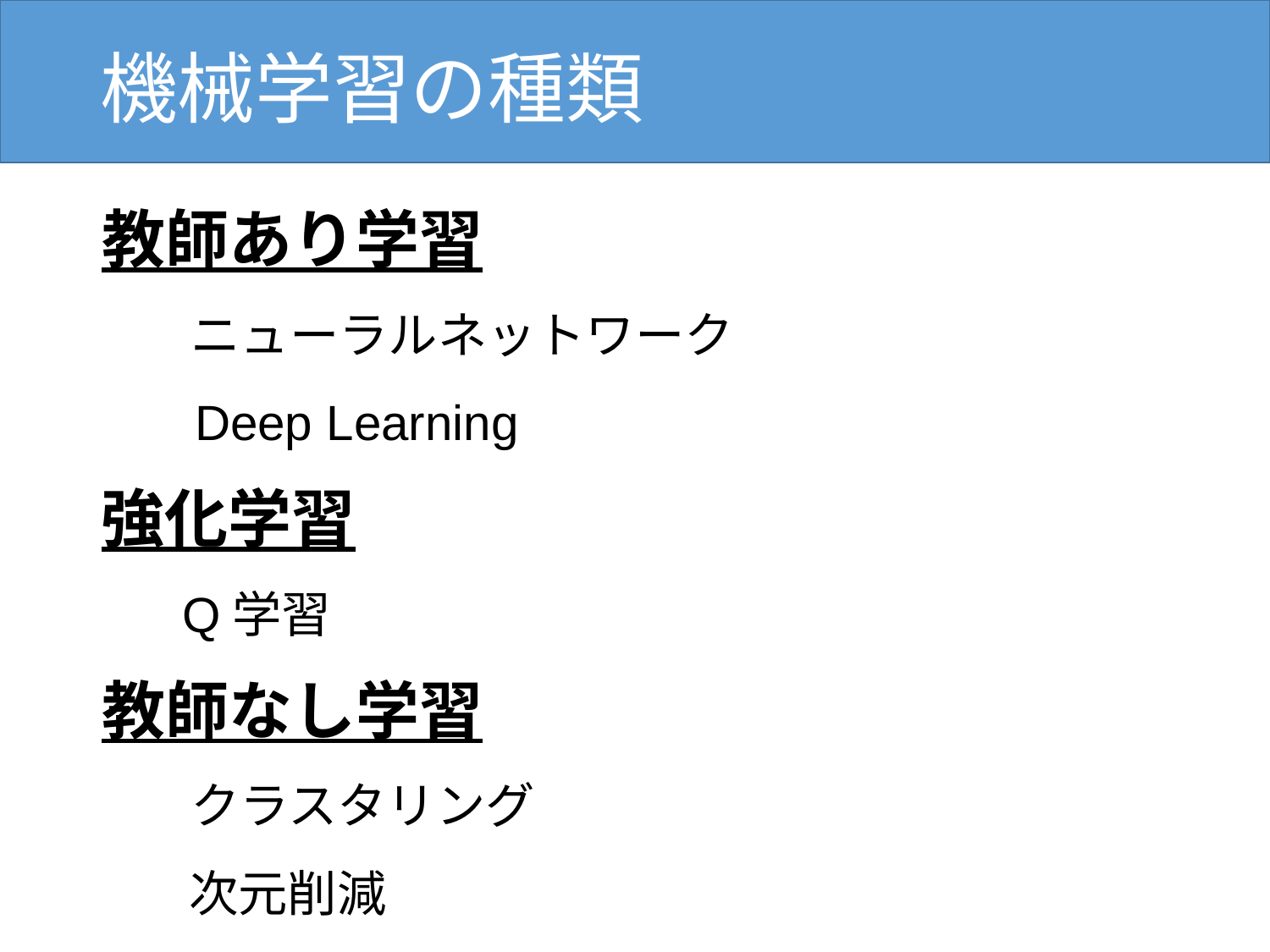

# 機械学習の種類
教師あり学習
ニューラルネットワーク
Deep Learning
強化学習
Q学習
教師なし学習
クラスタリング
次元削減